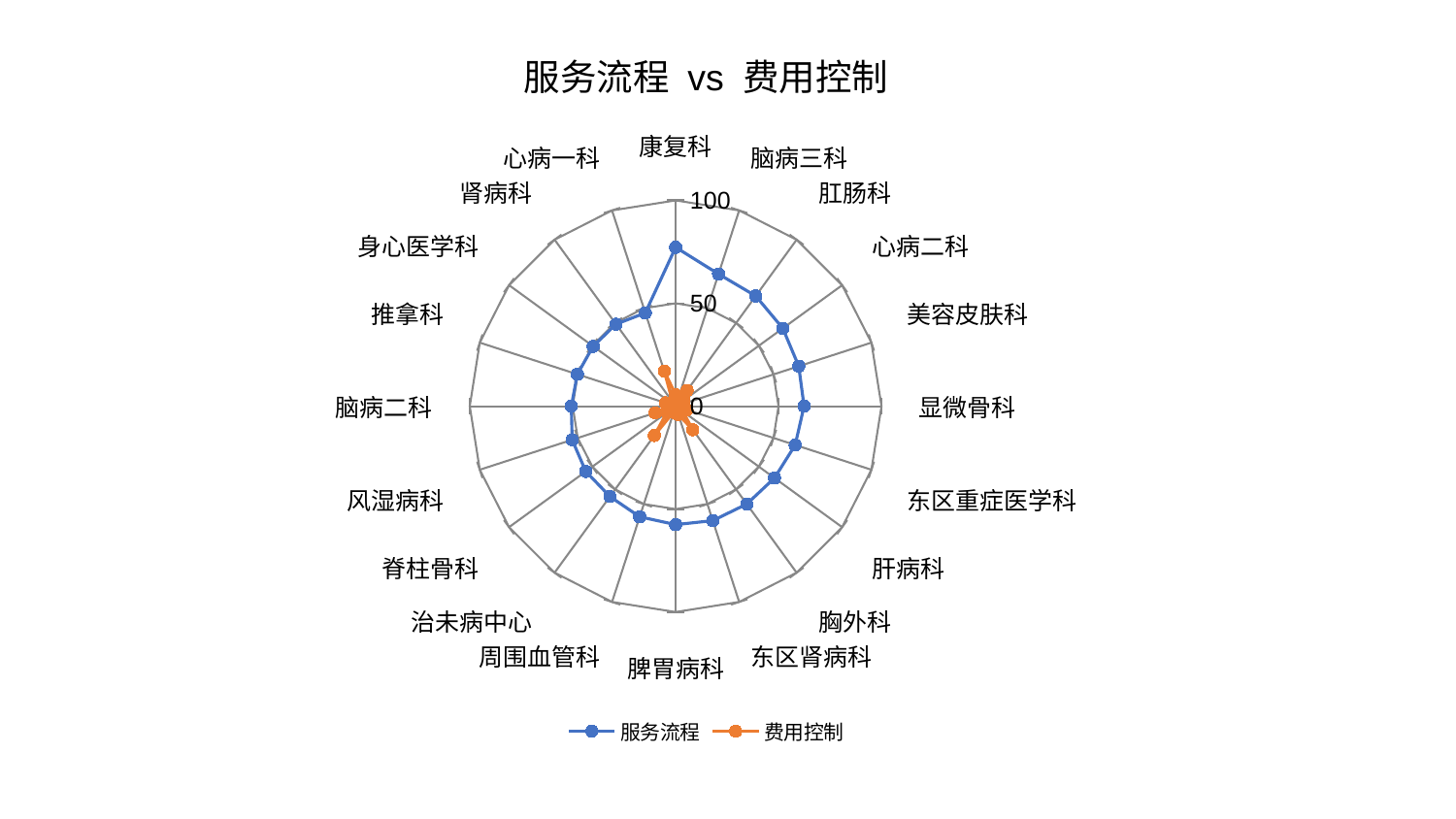

### Chart: 服务流程 vs 费用控制

| Category | 服务流程 | 费用控制 |
|---|---|---|
| 康复科 | 77.20881546200715 | 5.5344921920495525 |
| 脑病三科 | 67.52686313167825 | 3.5820253188643716 |
| 肛肠科 | 66.20882205664353 | 9.462442618855578 |
| 心病二科 | 64.37899064997924 | 4.907394649528483 |
| 美容皮肤科 | 62.88771649621147 | 2.3092782701105774 |
| 显微骨科 | 62.407523985400516 | 2.3318203128173454 |
| 东区重症医学科 | 61.087955939306326 | 5.80398112199727 |
| 肝病科 | 59.37186933530194 | 4.270387479217117 |
| 胸外科 | 58.785533155325794 | 14.129533747170752 |
| 东区肾病科 | 58.46408695128024 | 4.226484235067411 |
| 脾胃病科 | 57.55873579206206 | 3.3253383770060547 |
| 周围血管科 | 56.5174332747446 | 2.8109287403238903 |
| 治未病中心 | 54.27175233980922 | 17.615075128901783 |
| 脊柱骨科 | 53.927679076219036 | 5.261155940619329 |
| 风湿病科 | 52.84242258510376 | 10.432699541613845 |
| 脑病二科 | 50.645208552312944 | 3.674305281994389 |
| 推拿科 | 50.20082830005348 | 5.175802137924529 |
| 身心医学科 | 49.495679984976675 | 1.9944056662870235 |
| 肾病科 | 49.26007009821181 | 2.442033994223582 |
| 心病一科 | 47.65953097262286 | 17.92566299385592 |
62